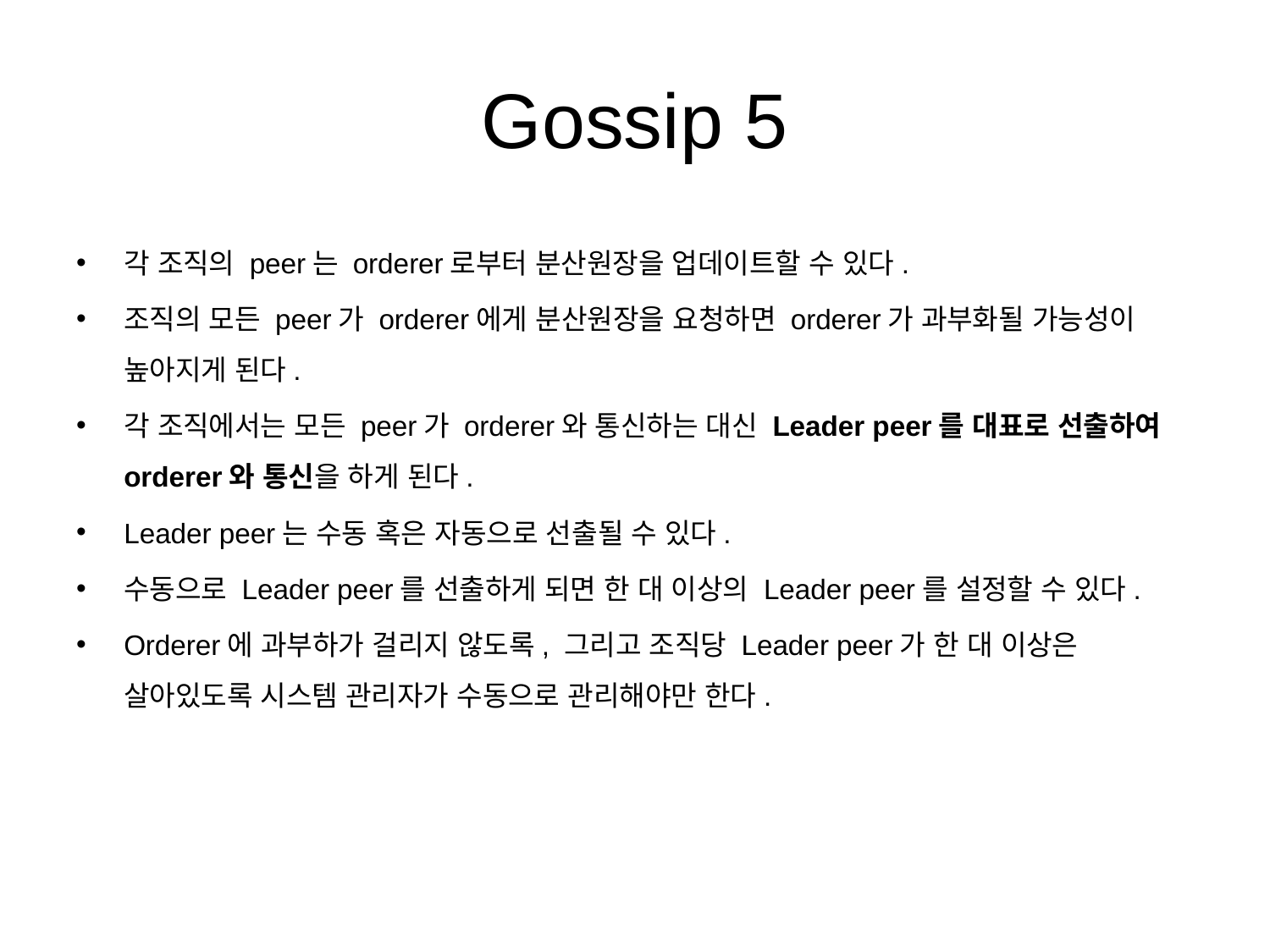

# Gossip 5
각 조직의 peer는 orderer로부터 분산원장을 업데이트할 수 있다.
조직의 모든 peer가 orderer에게 분산원장을 요청하면 orderer가 과부화될 가능성이 높아지게 된다.
각 조직에서는 모든 peer가 orderer와 통신하는 대신 Leader peer를 대표로 선출하여 orderer와 통신을 하게 된다.
Leader peer는 수동 혹은 자동으로 선출될 수 있다.
수동으로 Leader peer를 선출하게 되면 한 대 이상의 Leader peer를 설정할 수 있다.
Orderer에 과부하가 걸리지 않도록, 그리고 조직당 Leader peer가 한 대 이상은 살아있도록 시스템 관리자가 수동으로 관리해야만 한다.